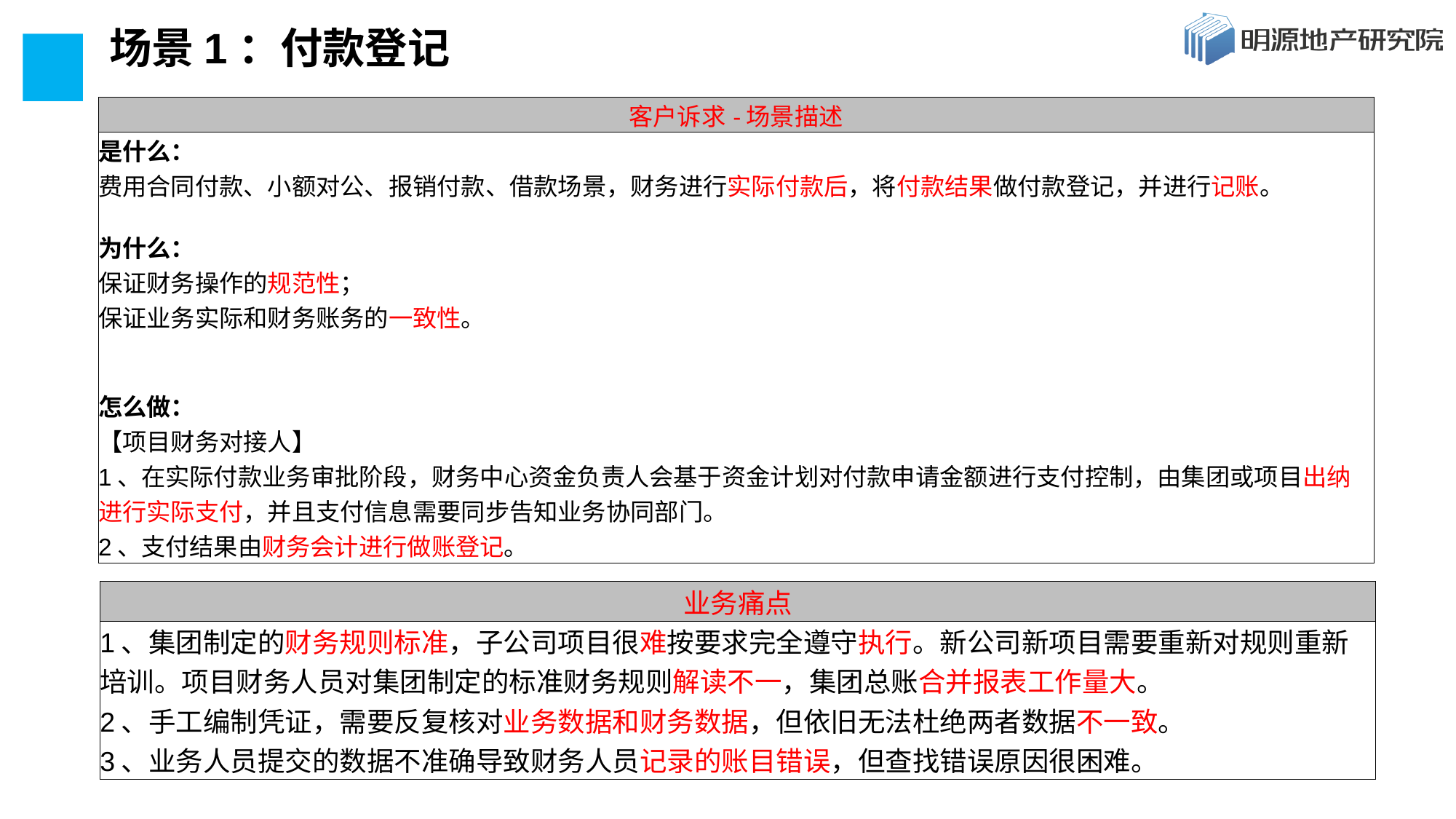

# 场景1：付款登记
| 客户诉求-场景描述 |
| --- |
| 是什么： 费用合同付款、小额对公、报销付款、借款场景，财务进行实际付款后，将付款结果做付款登记，并进行记账。 为什么： 保证财务操作的规范性； 保证业务实际和财务账务的一致性。 怎么做： 【项目财务对接人】 1、在实际付款业务审批阶段，财务中心资金负责人会基于资金计划对付款申请金额进行支付控制，由集团或项目出纳进行实际支付，并且支付信息需要同步告知业务协同部门。 2、支付结果由财务会计进行做账登记。 |
| 业务痛点 |
| --- |
| 1、集团制定的财务规则标准，子公司项目很难按要求完全遵守执行。新公司新项目需要重新对规则重新培训。项目财务人员对集团制定的标准财务规则解读不一，集团总账合并报表工作量大。 2、手工编制凭证，需要反复核对业务数据和财务数据，但依旧无法杜绝两者数据不一致。 3、业务人员提交的数据不准确导致财务人员记录的账目错误，但查找错误原因很困难。 |